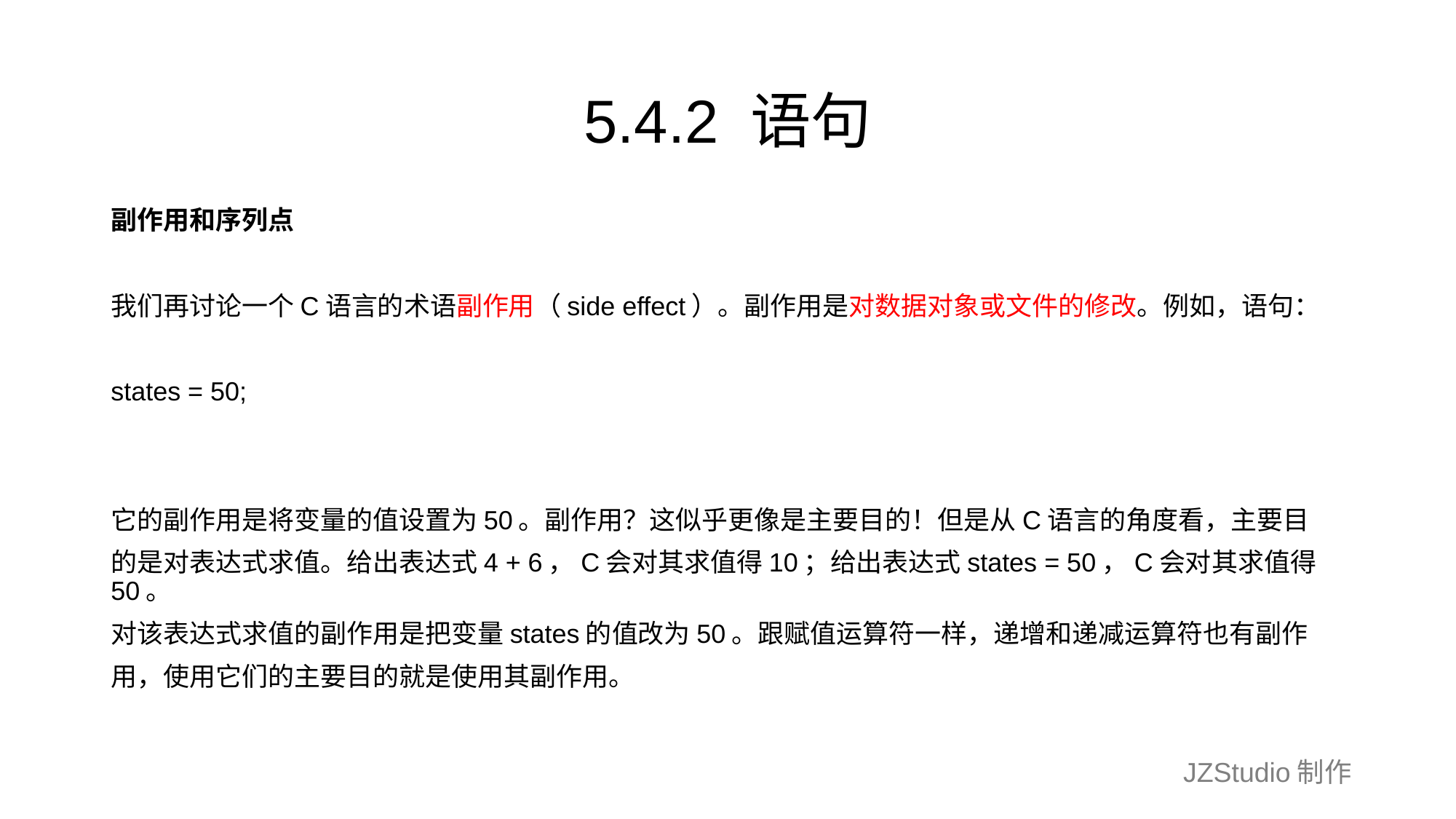

# 5.4.2 语句
副作用和序列点

我们再讨论一个C语言的术语副作用（side effect）。副作用是对数据对象或文件的修改。例如，语句：

states = 50;

它的副作用是将变量的值设置为50。副作用？这似乎更像是主要目的！但是从C语言的角度看，主要目
的是对表达式求值。给出表达式4 + 6，C会对其求值得10；给出表达式states = 50，C会对其求值得50。
对该表达式求值的副作用是把变量states的值改为50。跟赋值运算符一样，递增和递减运算符也有副作
用，使用它们的主要目的就是使用其副作用。